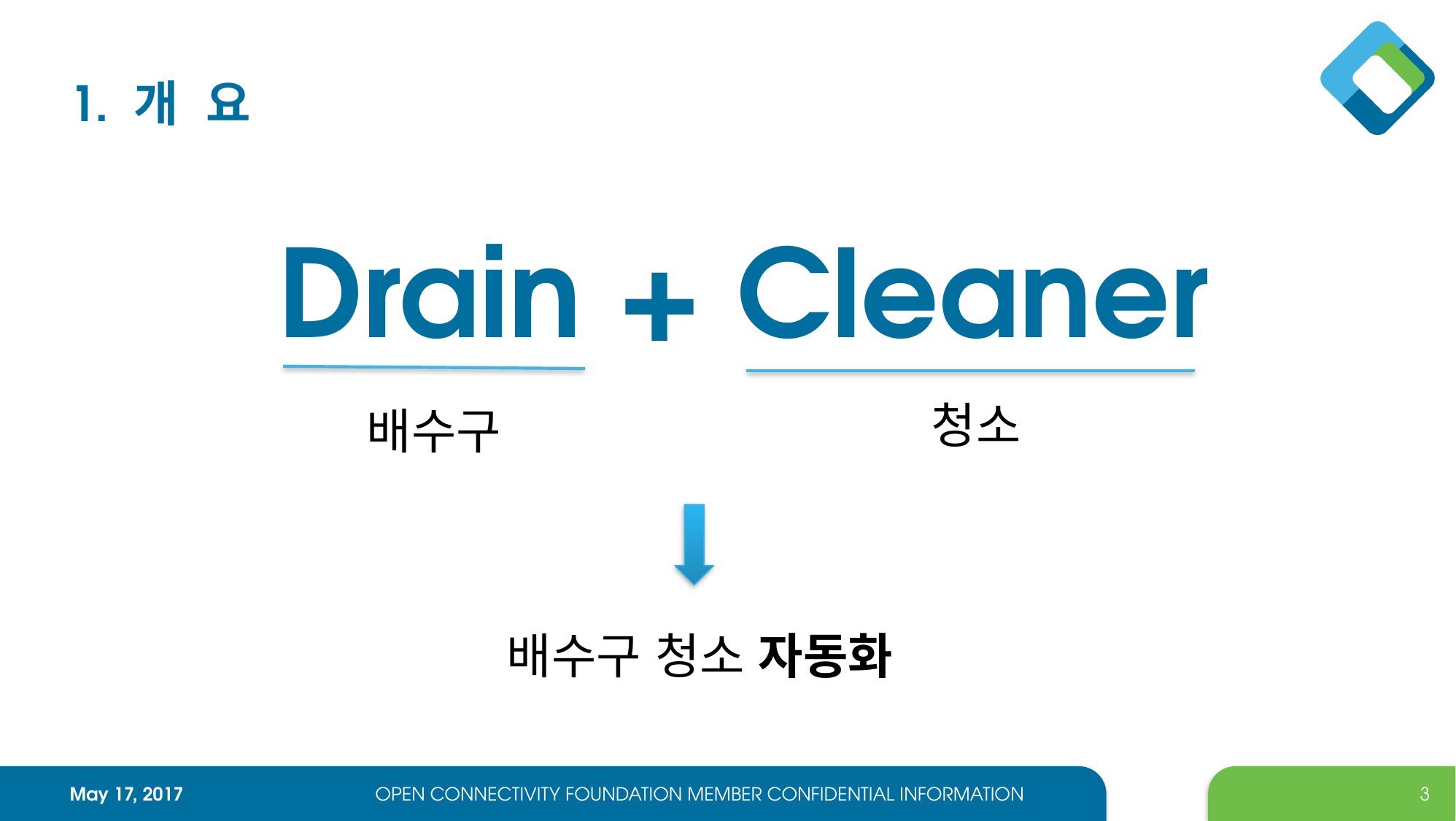

1. 개  요
# Drain + Cleaner
청소
배수구

배수구 청소 자동화
May 17, 2017
OPEN CONNECTIVITY FOUNDATION MEMBER CONFIDENTIAL INFORMATION
3